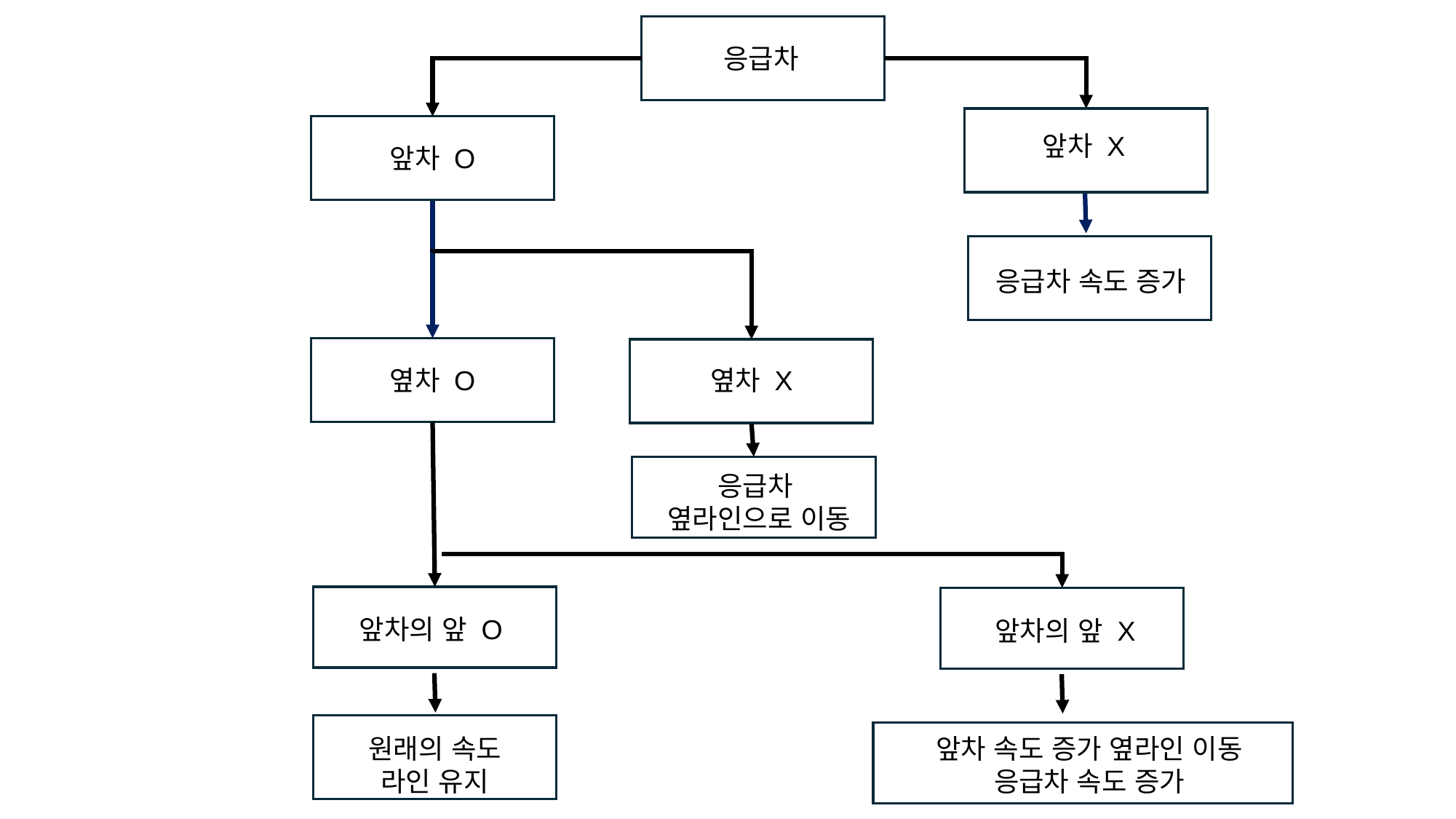

응급차

앞차 X
앞차 O

응급차 속도 증가

옆차 O
옆차 X

응급차
옆라인으로 이동

앞차의 앞 O
앞차의 앞 X

원래의 속도 라인 유지
앞차 속도 증가 옆라인 이동
응급차 속도 증가